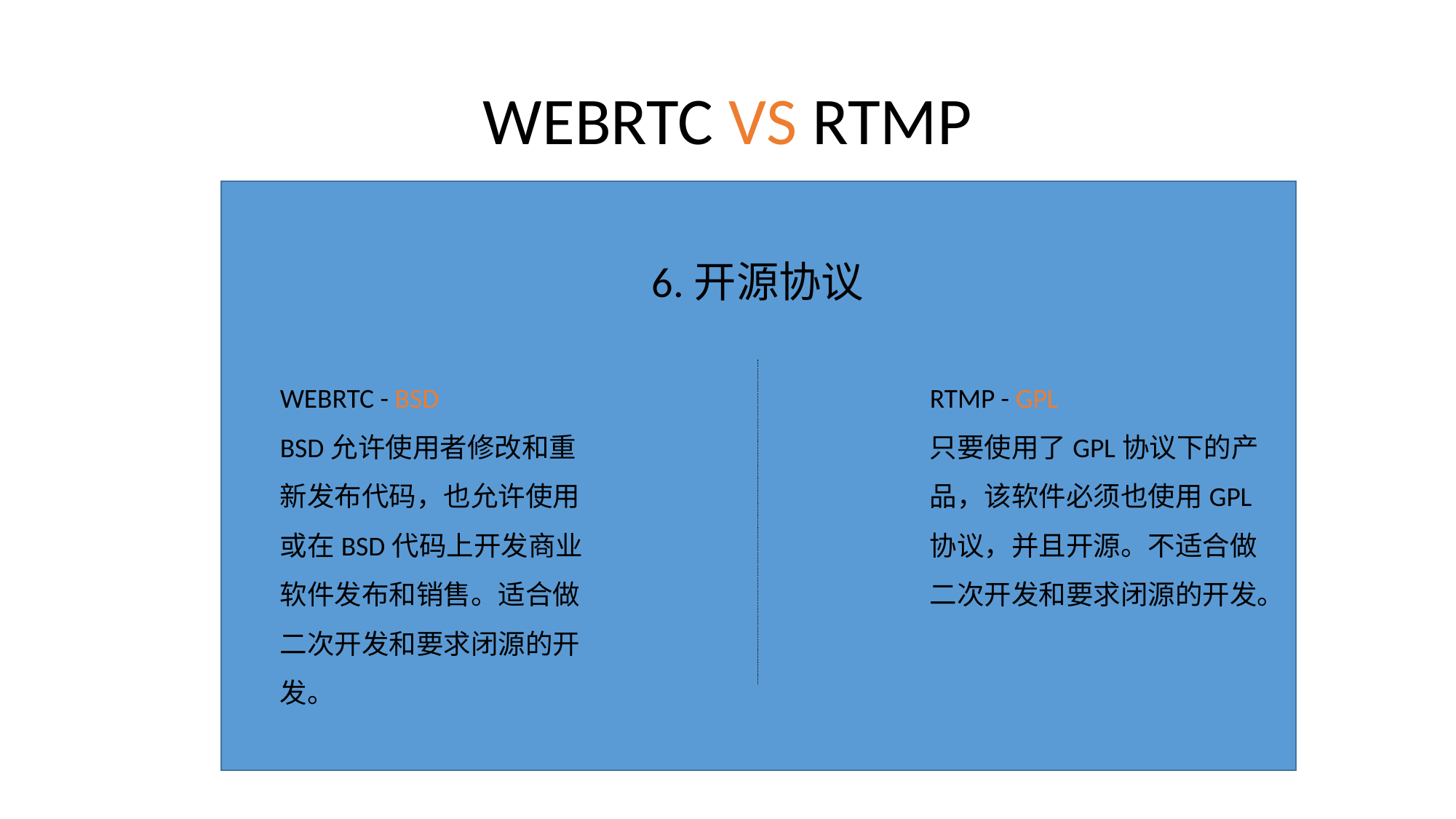

# WEBRTC VS RTMP

6.开源协议
WEBRTC - BSD
BSD允许使用者修改和重新发布代码，也允许使用或在BSD代码上开发商业软件发布和销售。适合做二次开发和要求闭源的开发。
RTMP - GPL
只要使用了GPL协议下的产品，该软件必须也使用GPL协议，并且开源。不适合做二次开发和要求闭源的开发。